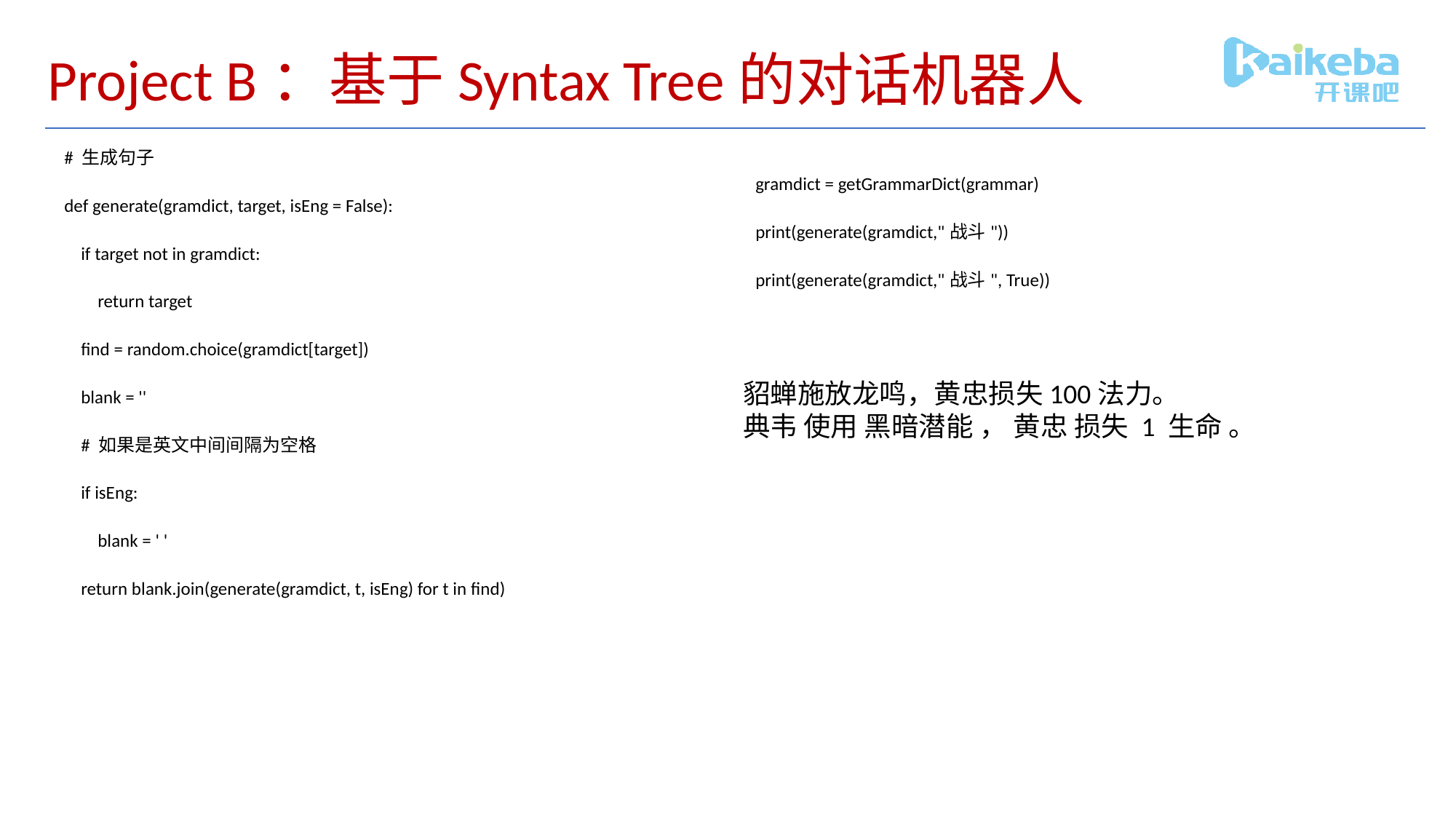

# Project B：基于Syntax Tree的对话机器人
# 生成句子
def generate(gramdict, target, isEng = False):
    if target not in gramdict:
        return target
    find = random.choice(gramdict[target])
    blank = ''
    # 如果是英文中间间隔为空格
    if isEng:
        blank = ' '
    return blank.join(generate(gramdict, t, isEng) for t in find)
gramdict = getGrammarDict(grammar)
print(generate(gramdict,"战斗"))
print(generate(gramdict,"战斗", True))
貂蝉施放龙鸣，黄忠损失100法力。
典韦 使用 黑暗潜能 ， 黄忠 损失 1 生命 。